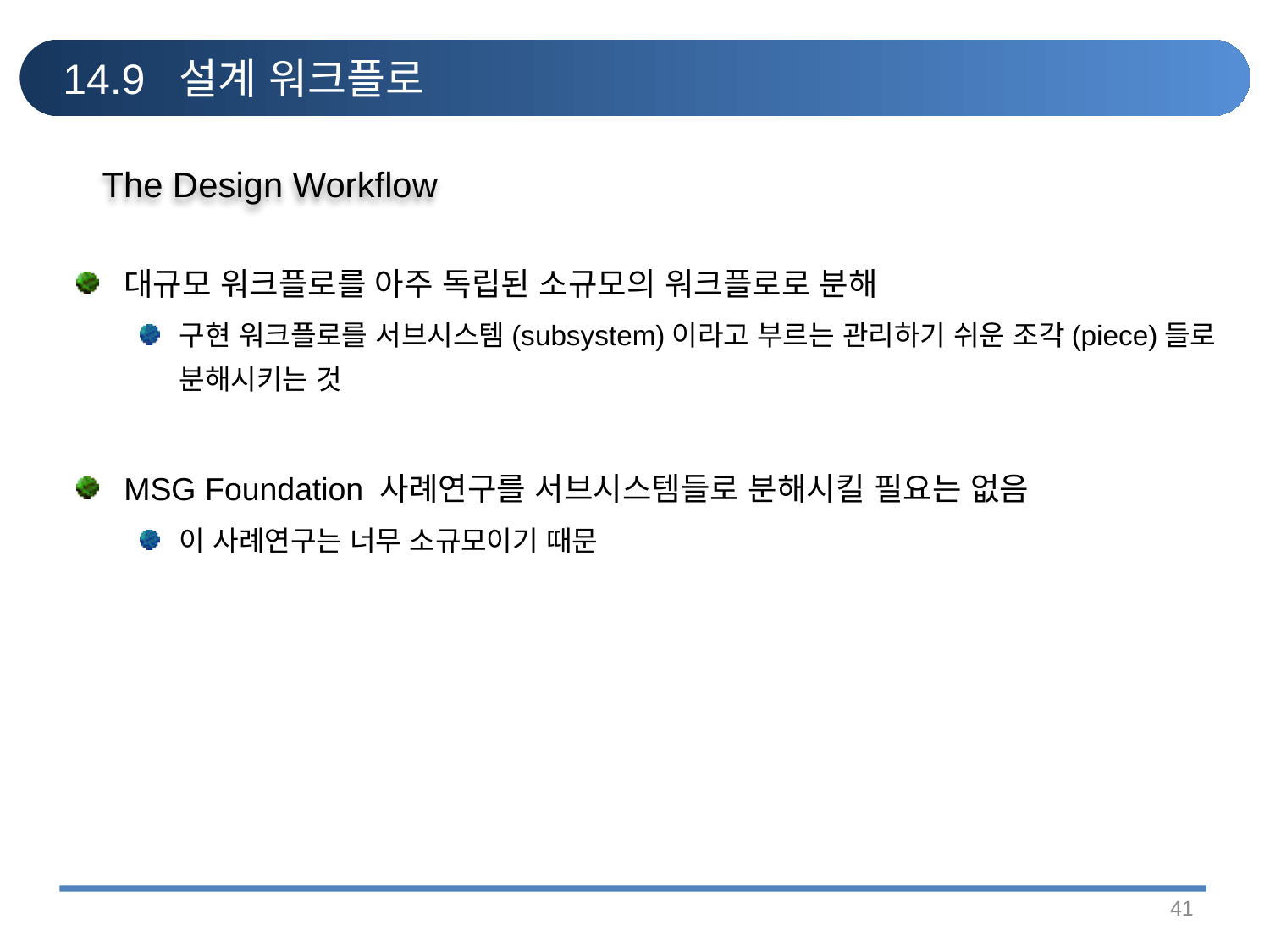

# 14.9  설계 워크플로
The Design Workflow
대규모 워크플로를 아주 독립된 소규모의 워크플로로 분해
구현 워크플로를 서브시스템(subsystem)이라고 부르는 관리하기 쉬운 조각(piece)들로 분해시키는 것

MSG Foundation 사례연구를 서브시스템들로 분해시킬 필요는 없음
이 사례연구는 너무 소규모이기 때문

41